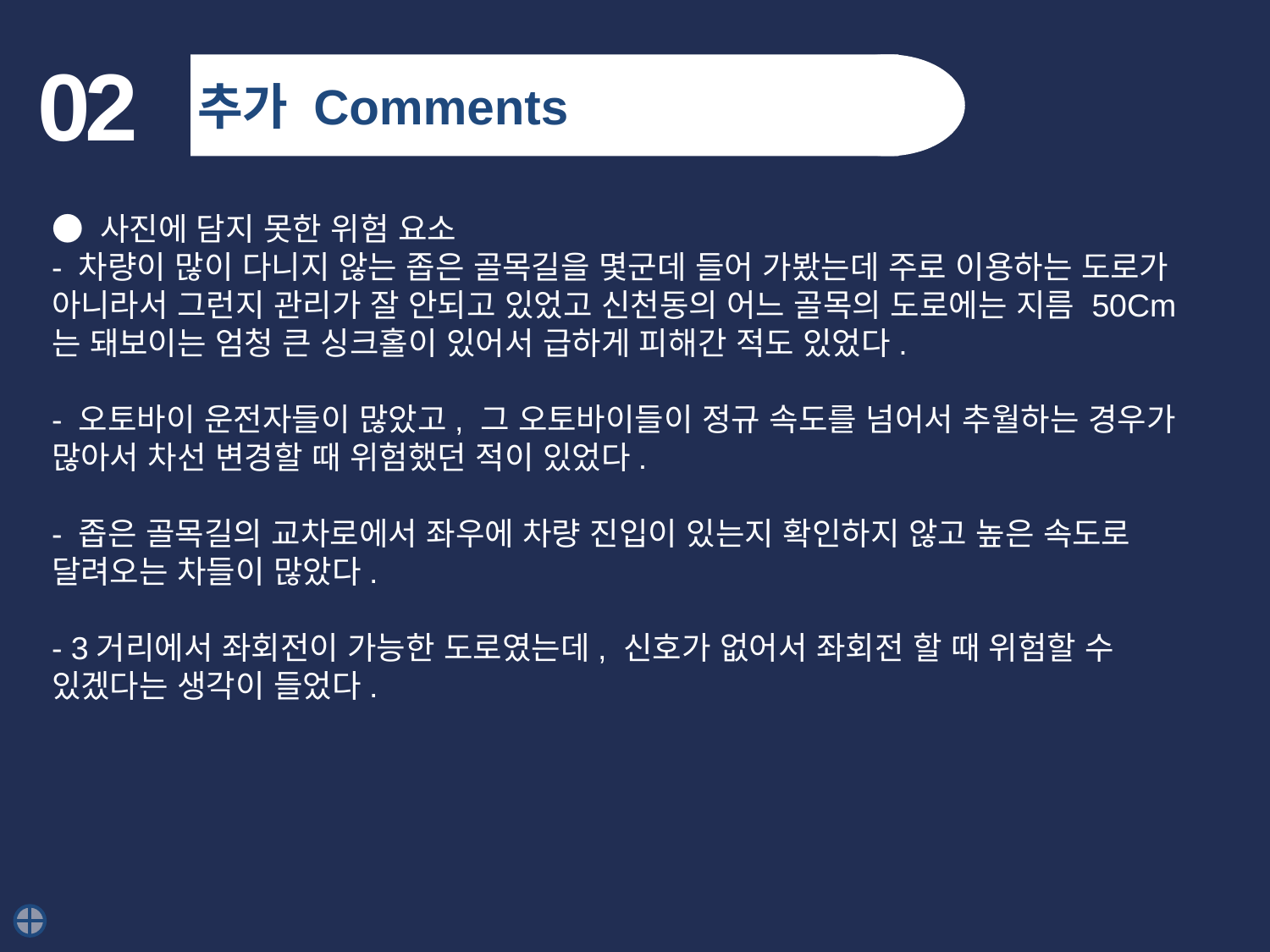

02

추가 Comments
● 사진에 담지 못한 위험 요소
- 차량이 많이 다니지 않는 좁은 골목길을 몇군데 들어 가봤는데 주로 이용하는 도로가 아니라서 그런지 관리가 잘 안되고 있었고 신천동의 어느 골목의 도로에는 지름 50Cm는 돼보이는 엄청 큰 싱크홀이 있어서 급하게 피해간 적도 있었다.

- 오토바이 운전자들이 많았고, 그 오토바이들이 정규 속도를 넘어서 추월하는 경우가 많아서 차선 변경할 때 위험했던 적이 있었다.

- 좁은 골목길의 교차로에서 좌우에 차량 진입이 있는지 확인하지 않고 높은 속도로 달려오는 차들이 많았다.

- 3거리에서 좌회전이 가능한 도로였는데, 신호가 없어서 좌회전 할 때 위험할 수 있겠다는 생각이 들었다.